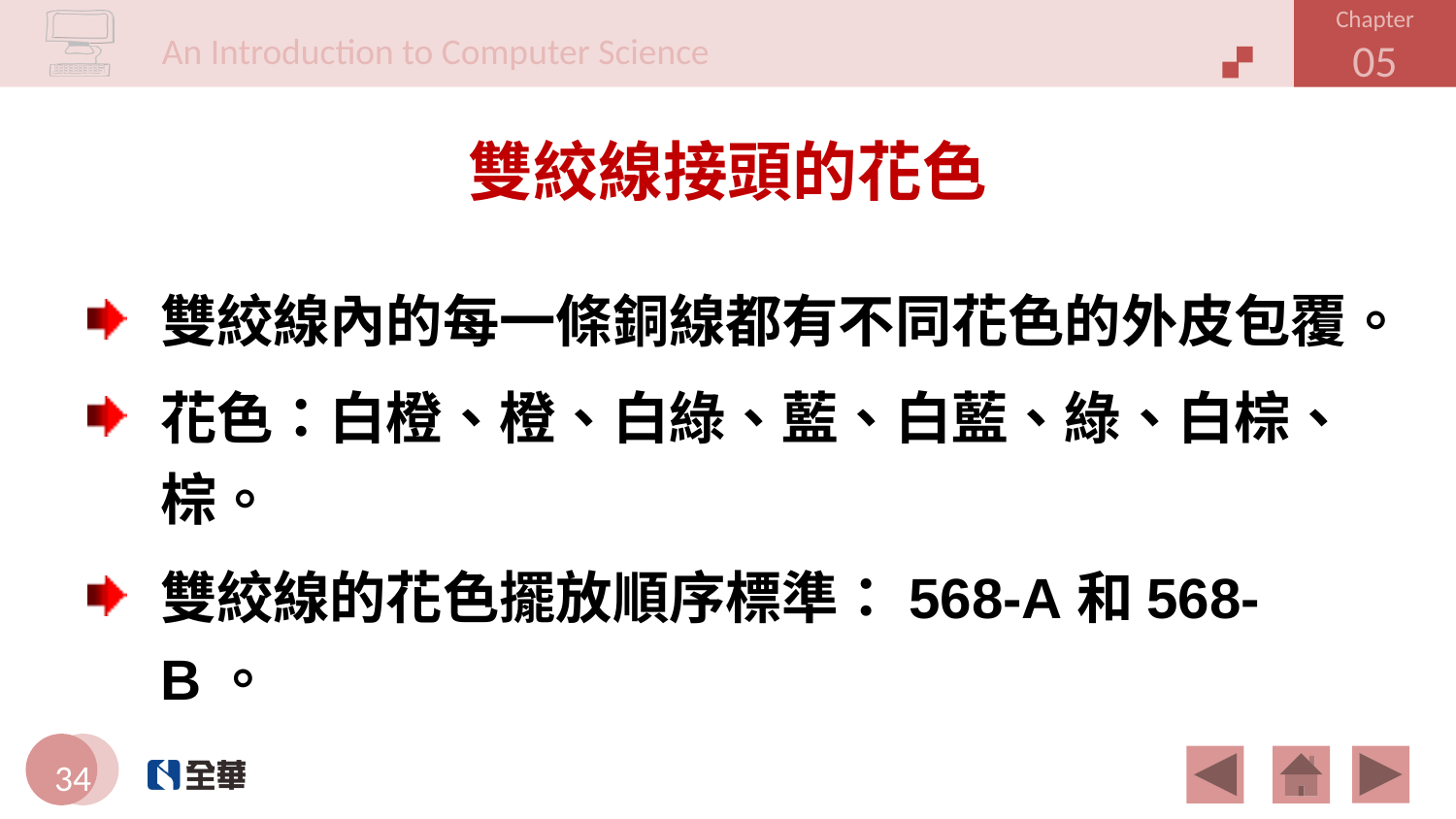

# 雙絞線接頭的花色
雙絞線內的每一條銅線都有不同花色的外皮包覆。
花色：白橙、橙、白綠、藍、白藍、綠、白棕、棕。
雙絞線的花色擺放順序標準：568-A和568-B。